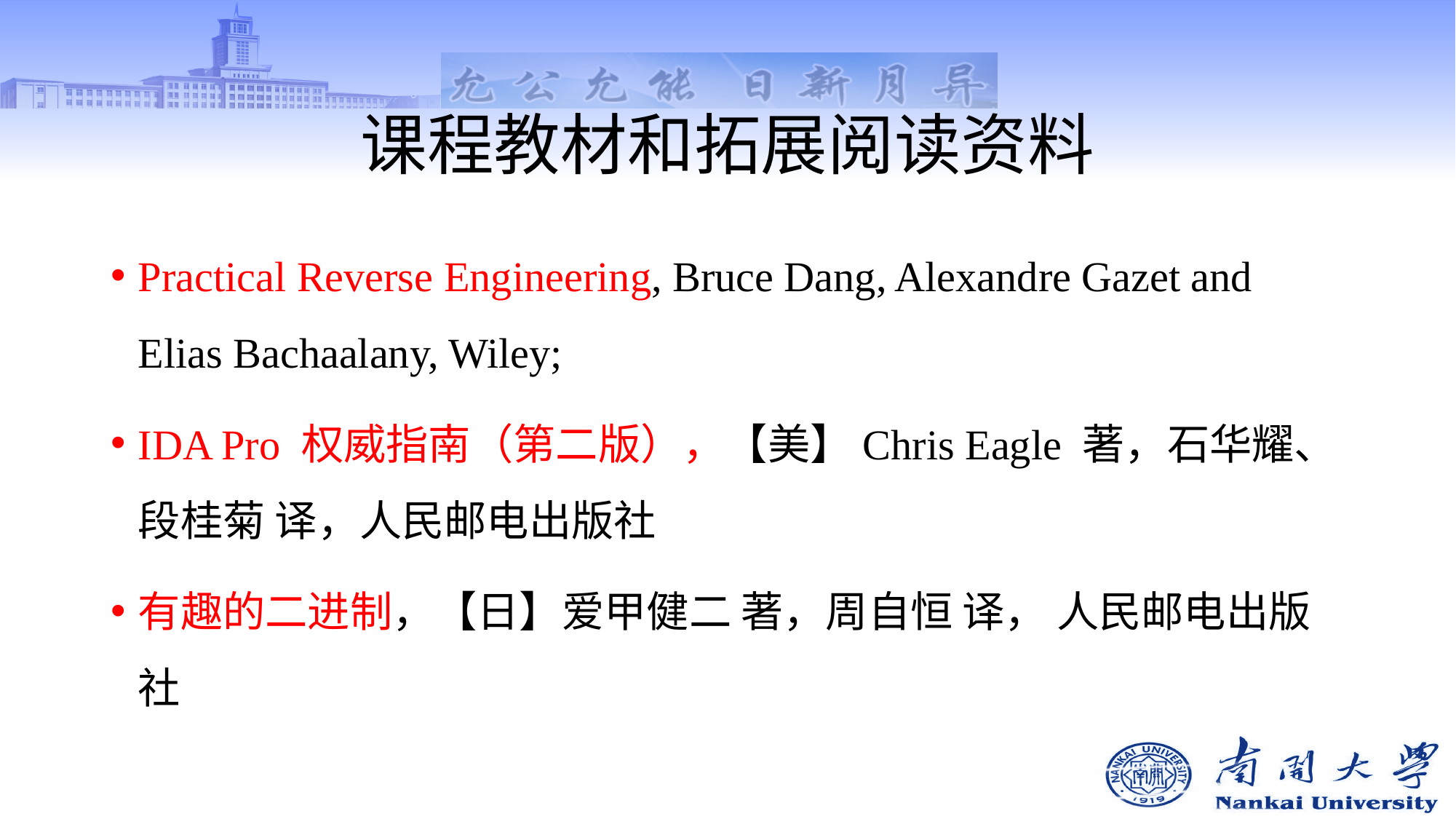

# 课程教材和拓展阅读资料
Practical Reverse Engineering, Bruce Dang, Alexandre Gazet and Elias Bachaalany, Wiley;
IDA Pro 权威指南（第二版），【美】Chris Eagle 著，石华耀、段桂菊 译，人民邮电出版社
有趣的二进制，【日】爱甲健二 著，周自恒 译， 人民邮电出版社